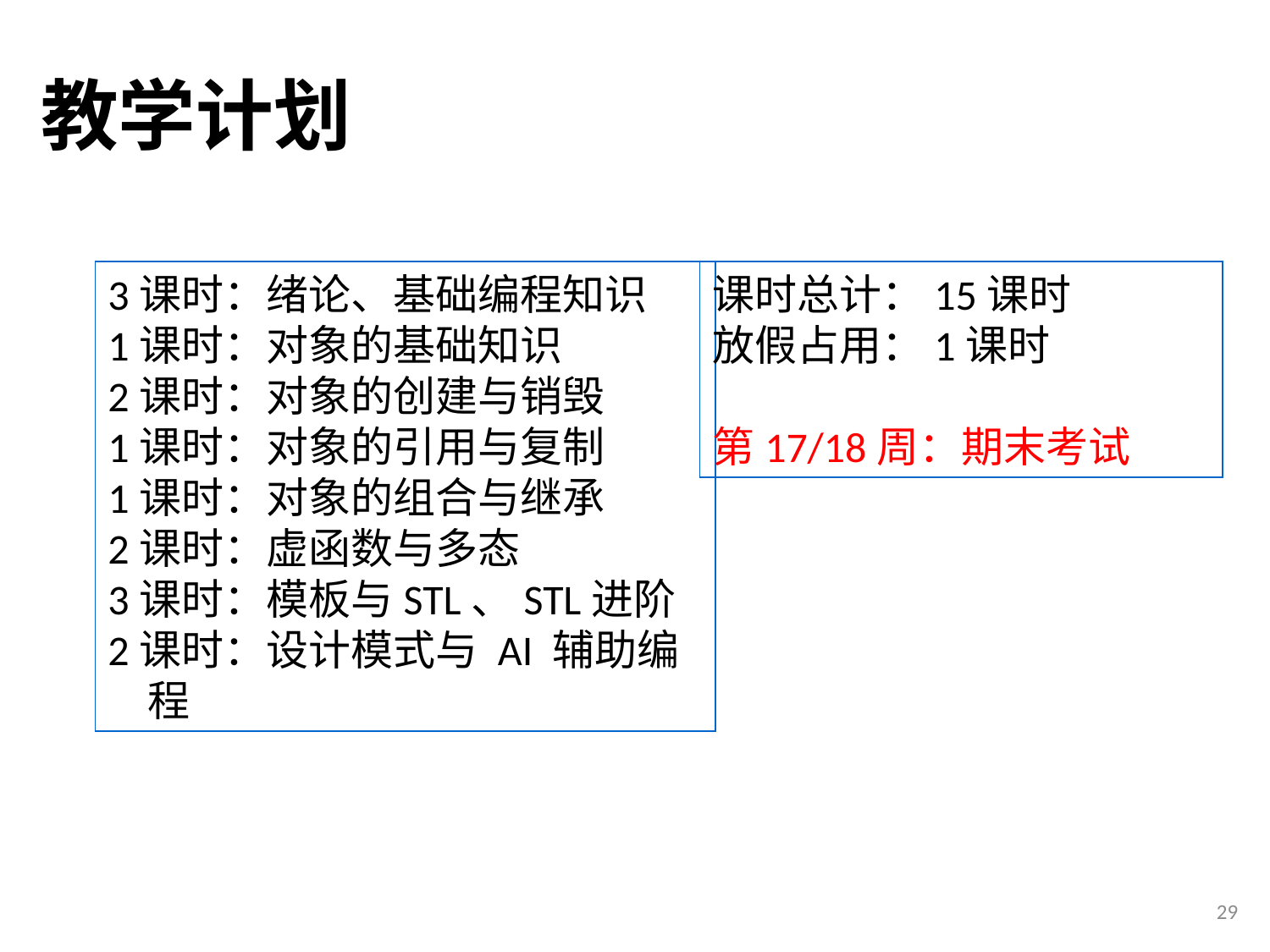

# 教学计划
课时总计：15课时
放假占用：1课时

第17/18周：期末考试
3课时：绪论、基础编程知识
1课时：对象的基础知识
2课时：对象的创建与销毁
1课时：对象的引用与复制
1课时：对象的组合与继承
2课时：虚函数与多态
3课时：模板与STL、STL进阶
2课时：设计模式与 AI 辅助编程
29